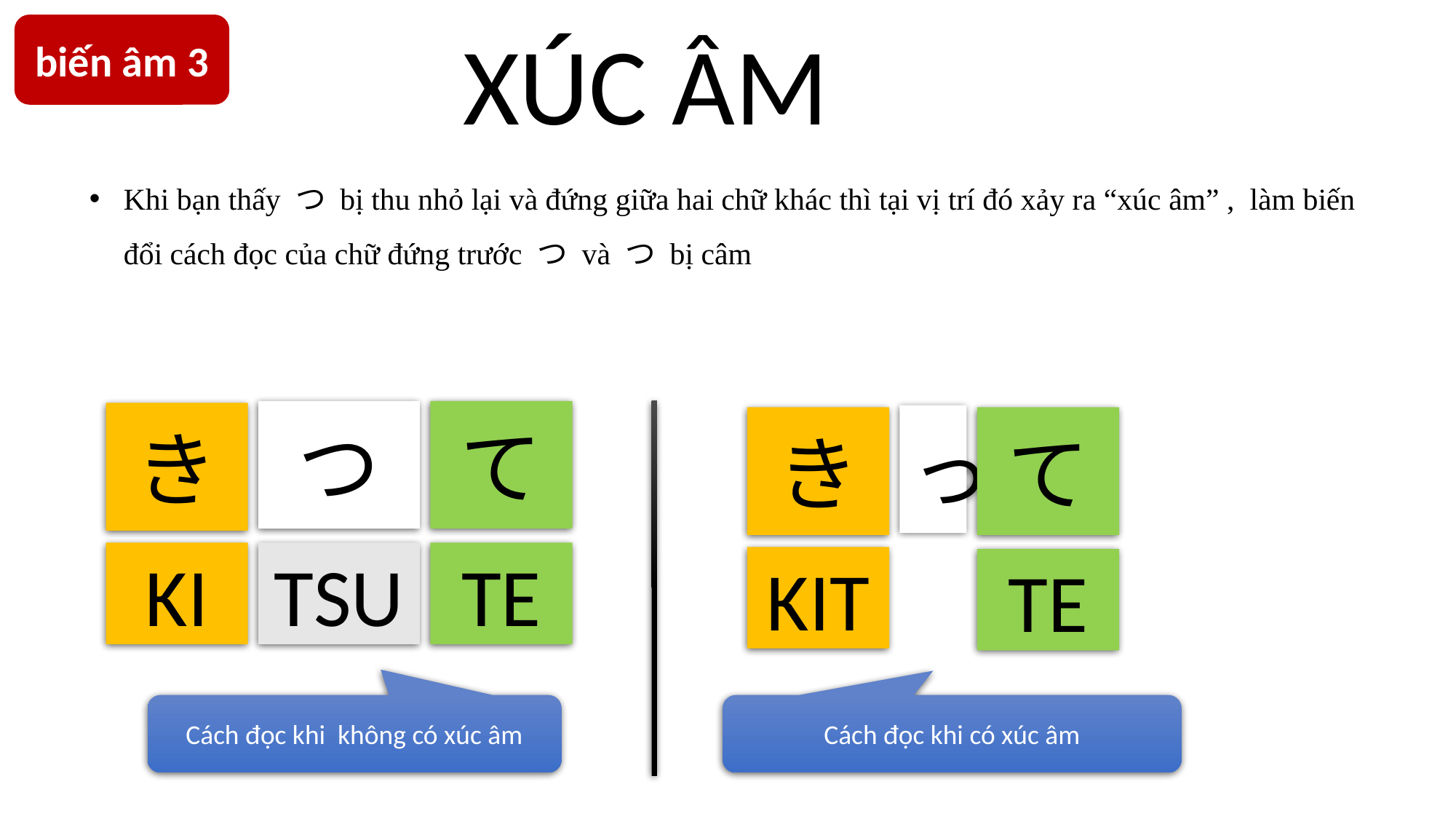

biến âm 3
XÚC ÂM
Khi bạn thấy つ bị thu nhỏ lại và đứng giữa hai chữ khác thì tại vị trí đó xảy ra “xúc âm” ,  làm biến đổi cách đọc của chữ đứng trước つ và つ bị câm
つ
て

き
っ
き
て
KI
TSU
TE
KIT
TE
Cách đọc khi  không có xúc âm
Cách đọc khi có xúc âm